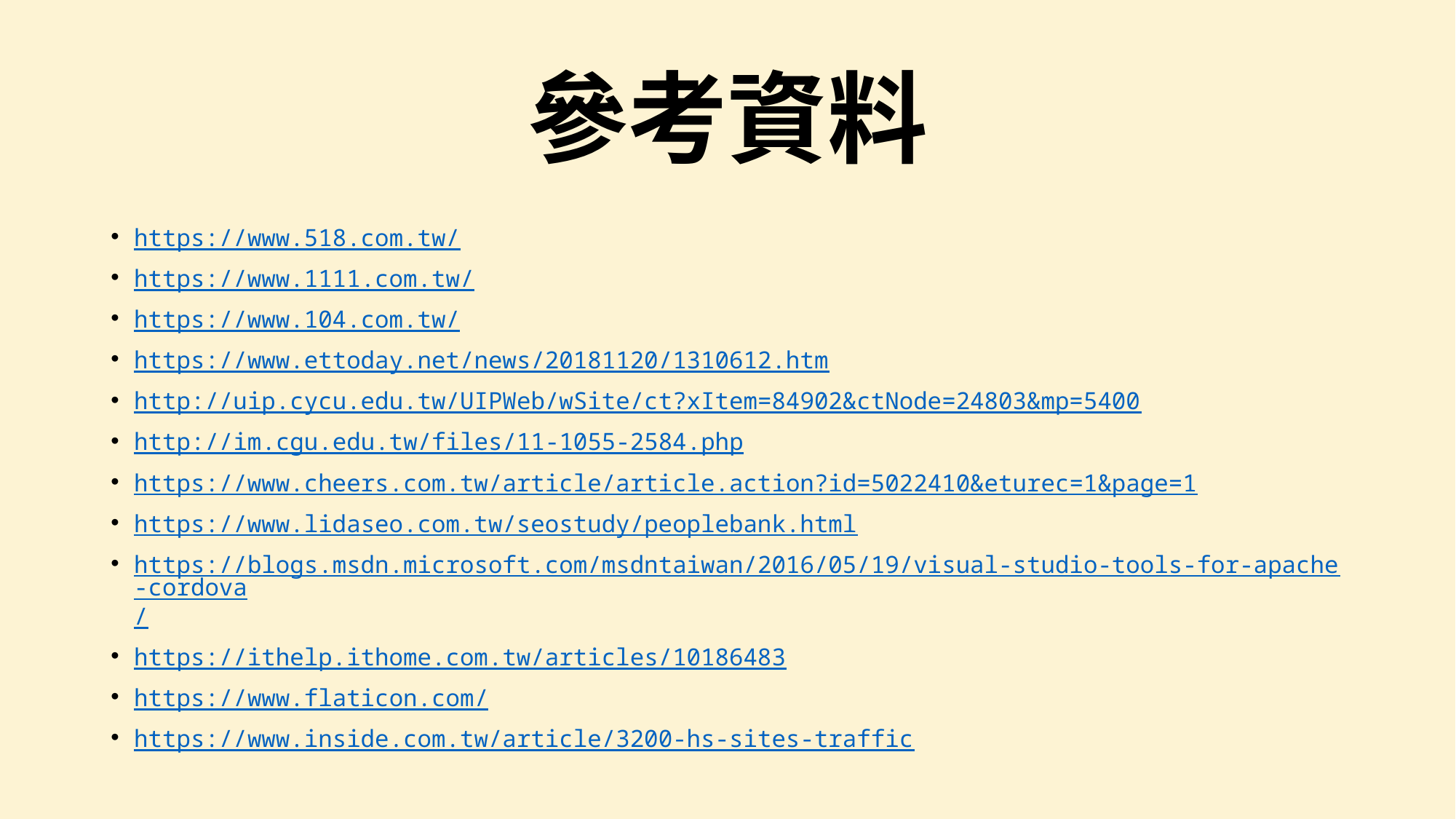

# 參考資料
https://www.518.com.tw/
https://www.1111.com.tw/
https://www.104.com.tw/
https://www.ettoday.net/news/20181120/1310612.htm
http://uip.cycu.edu.tw/UIPWeb/wSite/ct?xItem=84902&ctNode=24803&mp=5400
http://im.cgu.edu.tw/files/11-1055-2584.php
https://www.cheers.com.tw/article/article.action?id=5022410&eturec=1&page=1
https://www.lidaseo.com.tw/seostudy/peoplebank.html
https://blogs.msdn.microsoft.com/msdntaiwan/2016/05/19/visual-studio-tools-for-apache-cordova/
https://ithelp.ithome.com.tw/articles/10186483
https://www.flaticon.com/
https://www.inside.com.tw/article/3200-hs-sites-traffic